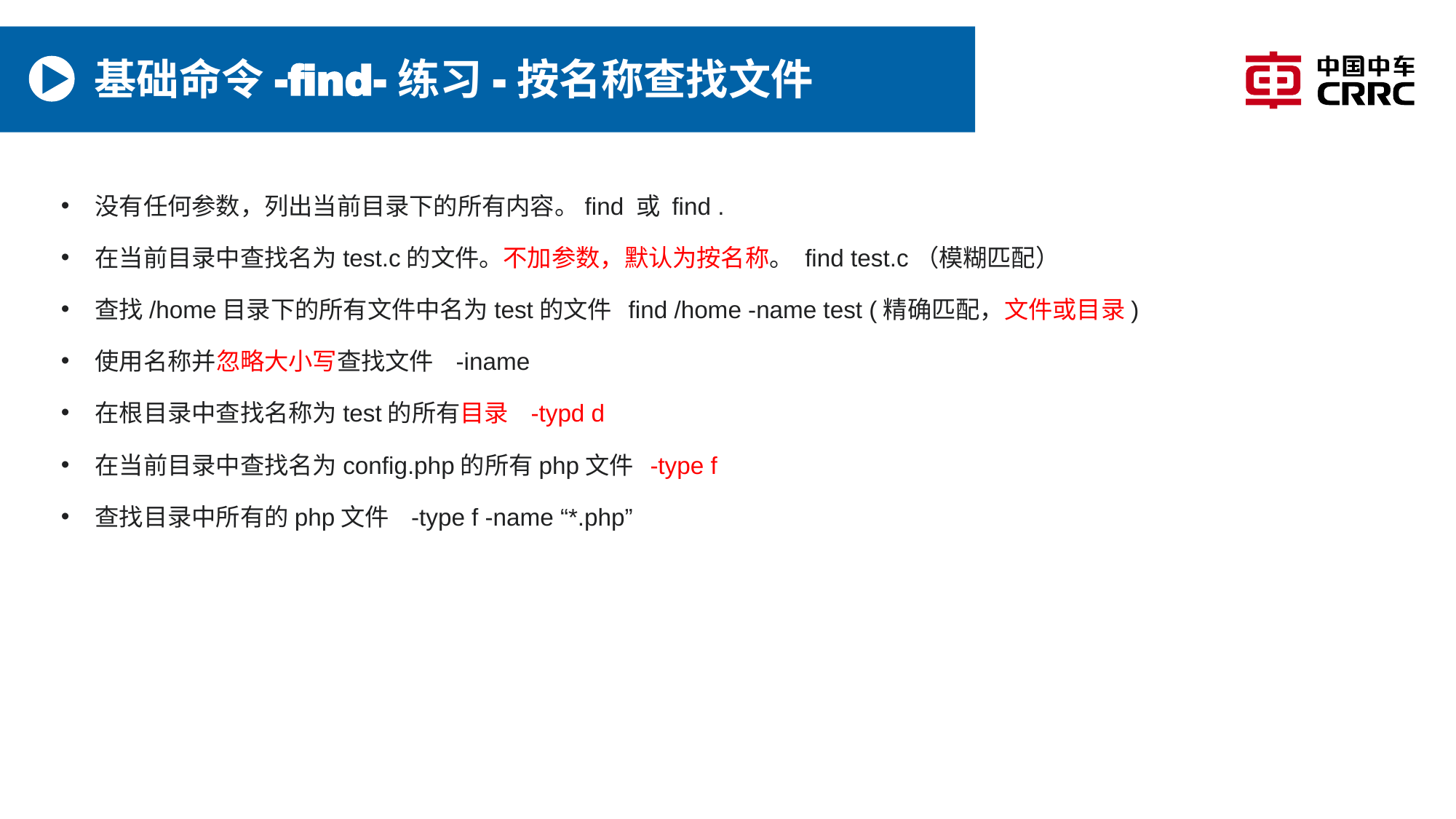

# 基础命令-find-练习-按名称查找文件
没有任何参数，列出当前目录下的所有内容。find 或 find .
在当前目录中查找名为test.c的文件。不加参数，默认为按名称。 find test.c（模糊匹配）
查找/home目录下的所有文件中名为test的文件  find /home -name test (精确匹配，文件或目录)
使用名称并忽略大小写查找文件   -iname
在根目录中查找名称为test的所有目录   -typd d
在当前目录中查找名为config.php的所有php文件  -type f
查找目录中所有的php文件   -type f -name “*.php”
4